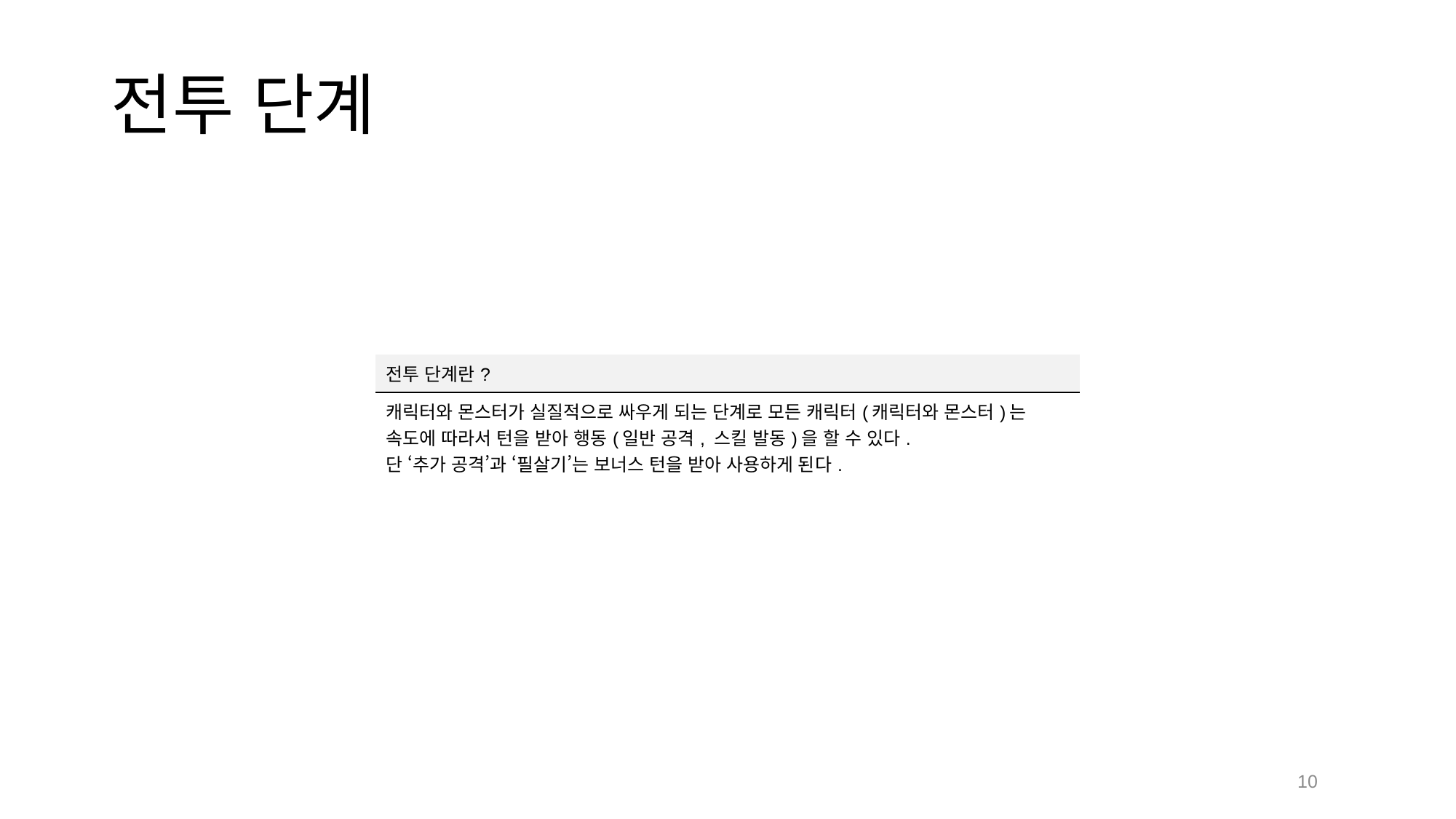

# 전투 단계
| 전투 단계란? |
| --- |
| 캐릭터와 몬스터가 실질적으로 싸우게 되는 단계로 모든 캐릭터(캐릭터와 몬스터)는 속도에 따라서 턴을 받아 행동(일반 공격, 스킬 발동)을 할 수 있다. 단 ‘추가 공격’과 ‘필살기’는 보너스 턴을 받아 사용하게 된다. |
10